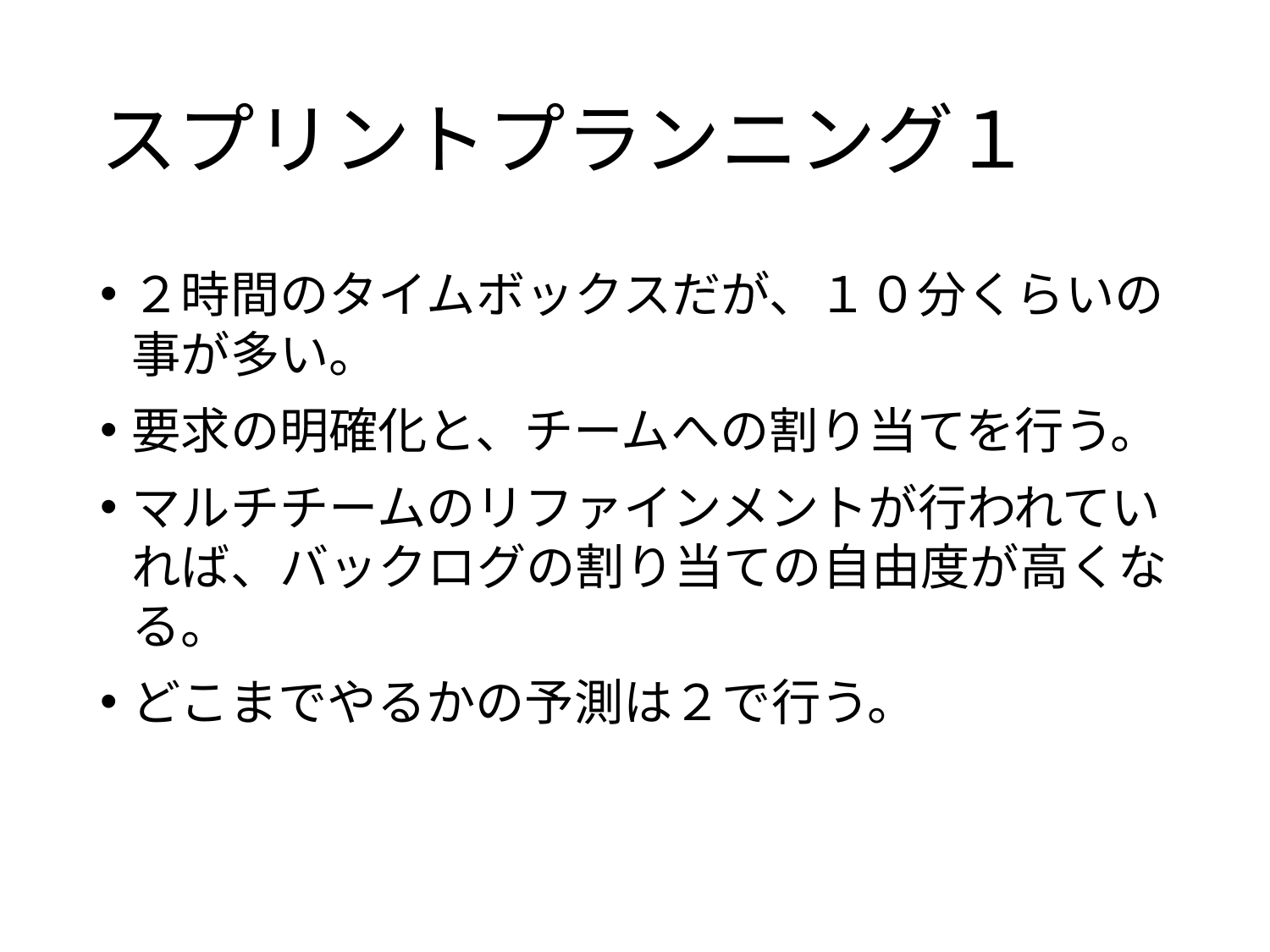

# スプリントプランニング１
２時間のタイムボックスだが、１０分くらいの事が多い。
要求の明確化と、チームへの割り当てを行う。
マルチチームのリファインメントが行われていれば、バックログの割り当ての自由度が高くなる。
どこまでやるかの予測は２で行う。